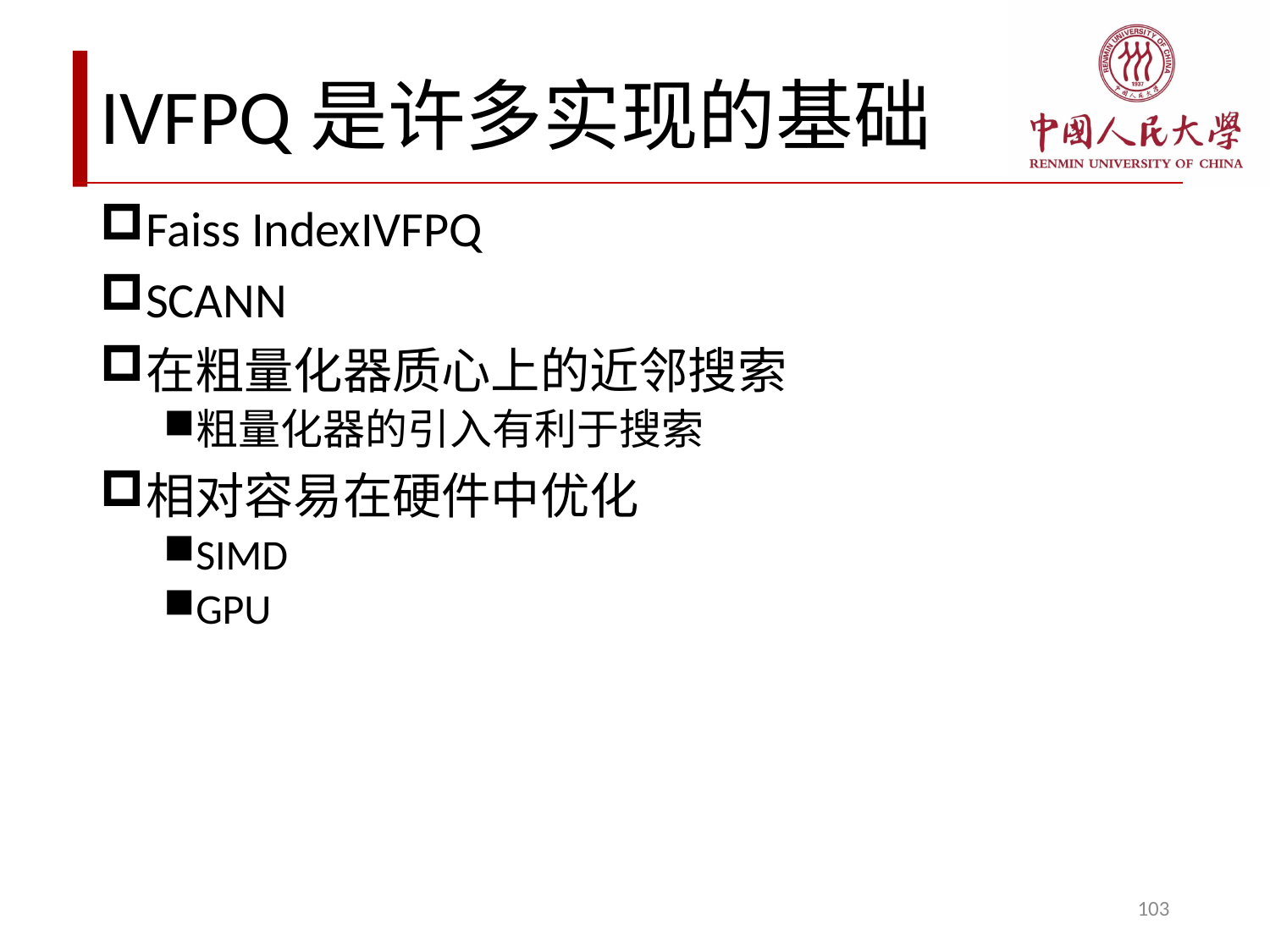

# IVFPQ是许多实现的基础
Faiss IndexIVFPQ
SCANN
在粗量化器质心上的近邻搜索
粗量化器的引入有利于搜索
相对容易在硬件中优化
SIMD
GPU

103